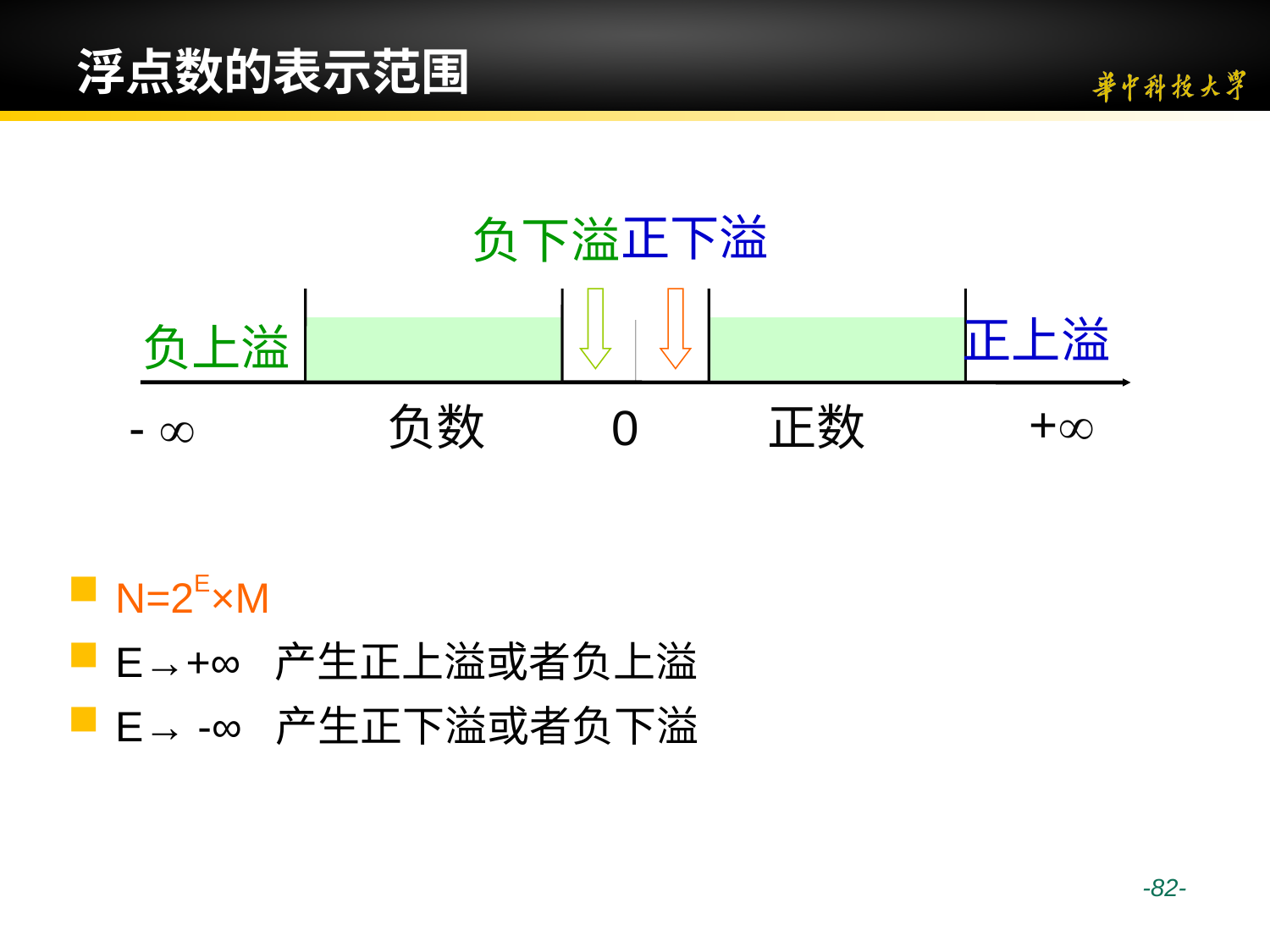

# 浮点数的表示范围
正下溢

负下溢

正上溢

负上溢

+∞
- ∞
负数
0
正数
N=2E×M
E→+∞  产生正上溢或者负上溢
E→ -∞  产生正下溢或者负下溢

 -82-